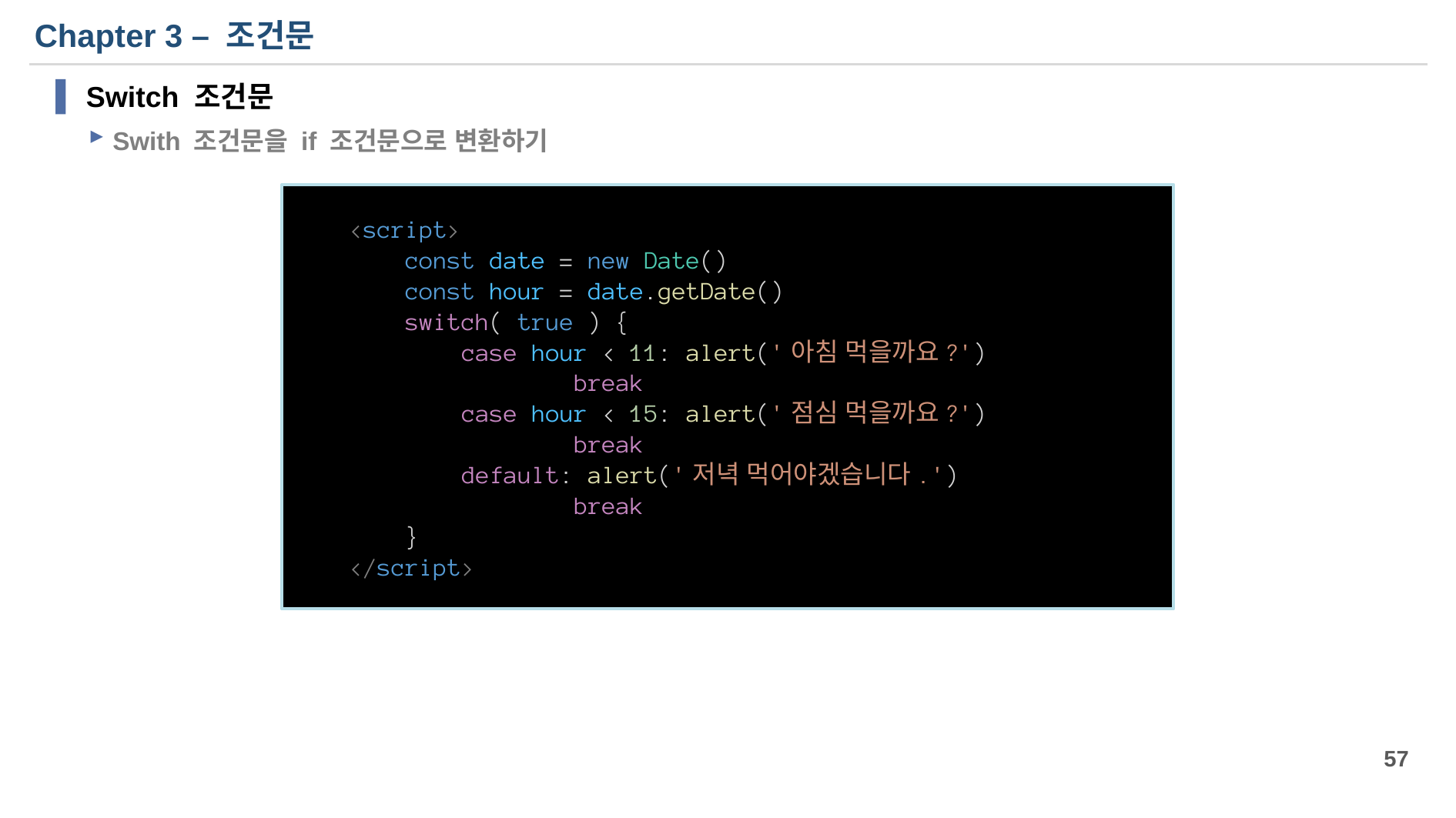

# Chapter 3 – 조건문
Switch 조건문
Swith 조건문을 if 조건문으로 변환하기

    <script>
        const date = new Date()
        const hour = date.getDate()
        switch( true ) {
            case hour < 11: alert('아침 먹을까요?')
                    break
            case hour < 15: alert('점심 먹을까요?')
                    break
            default: alert('저녁 먹어야겠습니다.')
                    break
        }
    </script>
57